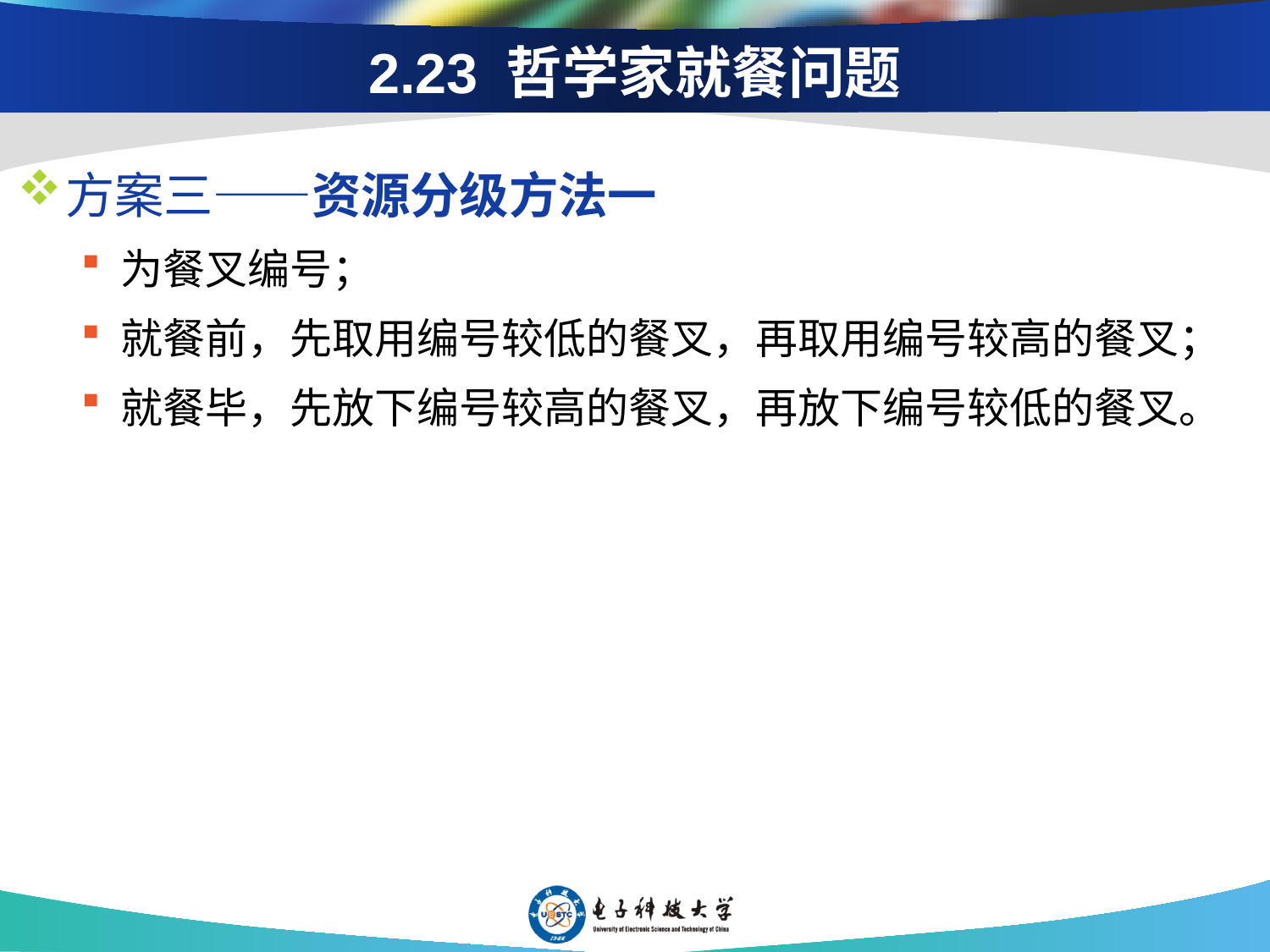

# 2.23 哲学家就餐问题
方案三——资源分级方法一
为餐叉编号；
就餐前，先取用编号较低的餐叉，再取用编号较高的餐叉；
就餐毕，先放下编号较高的餐叉，再放下编号较低的餐叉。